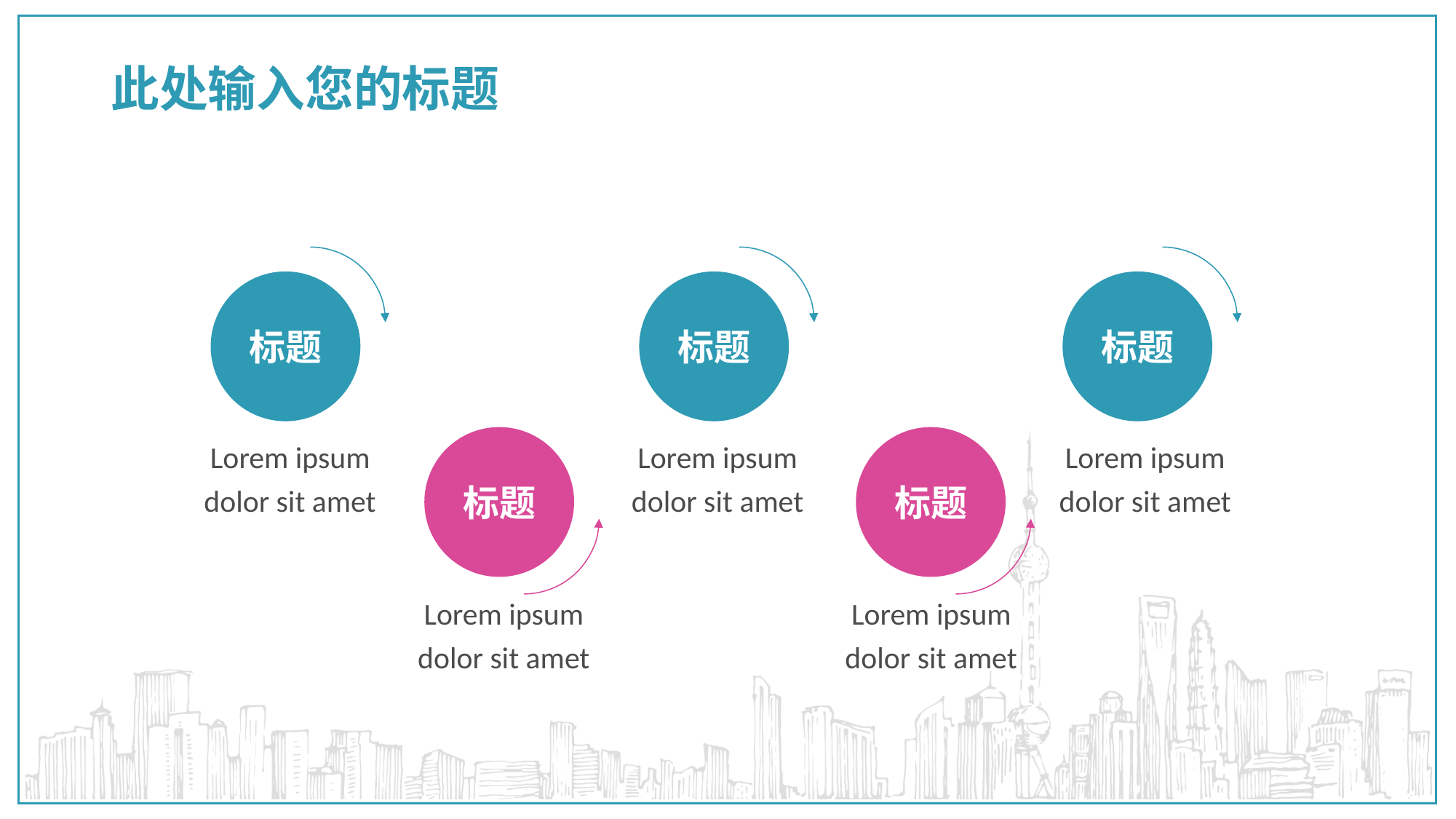

# 此处输入您的标题

标题
标题
标题
标题
标题
Lorem ipsum dolor sit amet
Lorem ipsum dolor sit amet
Lorem ipsum dolor sit amet

Lorem ipsum dolor sit amet
Lorem ipsum dolor sit amet